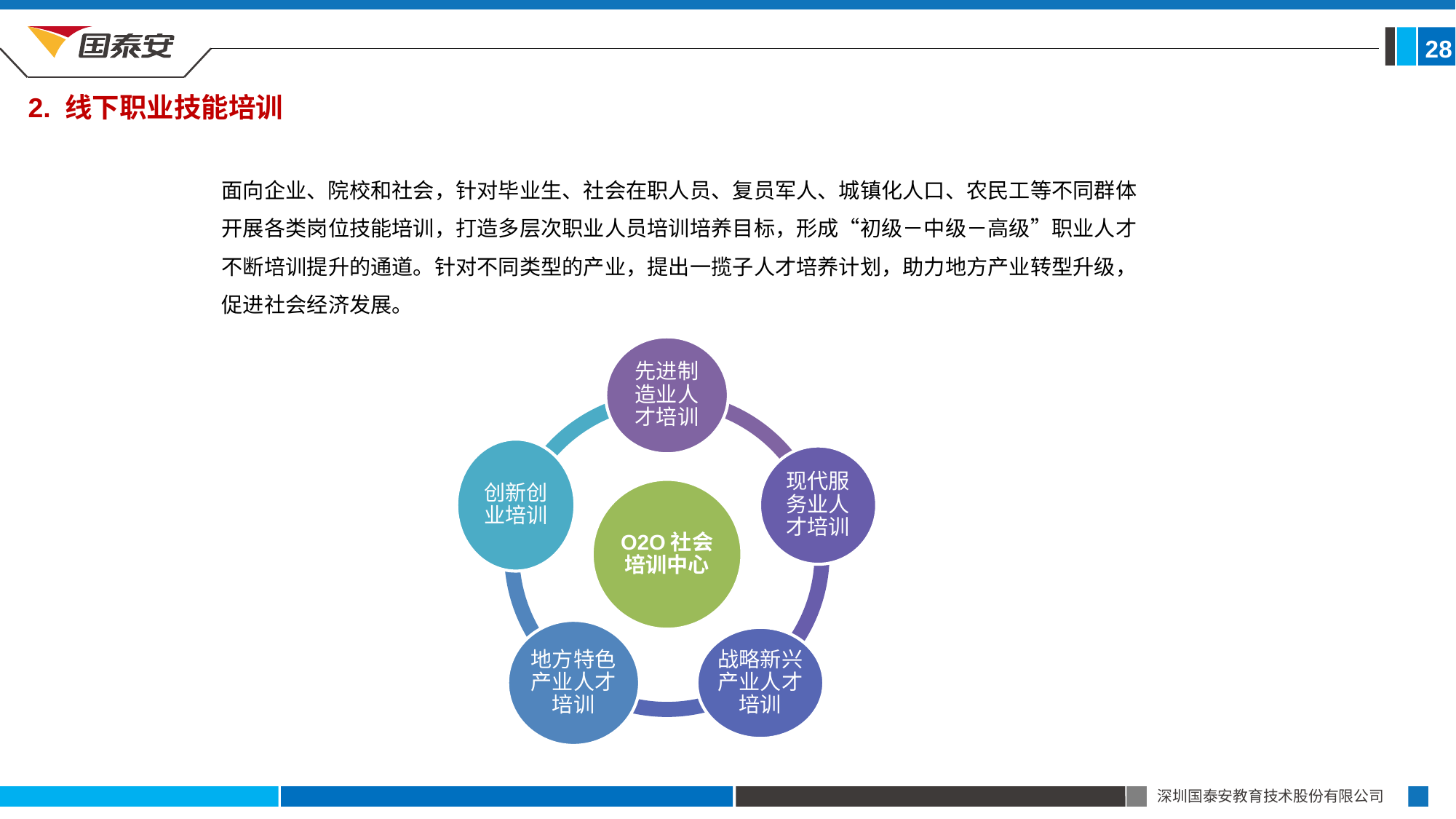

28
2. 线下职业技能培训
面向企业、院校和社会，针对毕业生、社会在职人员、复员军人、城镇化人口、农民工等不同群体开展各类岗位技能培训，打造多层次职业人员培训培养目标，形成“初级－中级－高级”职业人才不断培训提升的通道。针对不同类型的产业，提出一揽子人才培养计划，助力地方产业转型升级，促进社会经济发展。
O2O社会培训中心
先进制造业人才培训
现代服务业人才培训
战略新兴产业人才培训
地方特色产业人才培训
创新创业培训